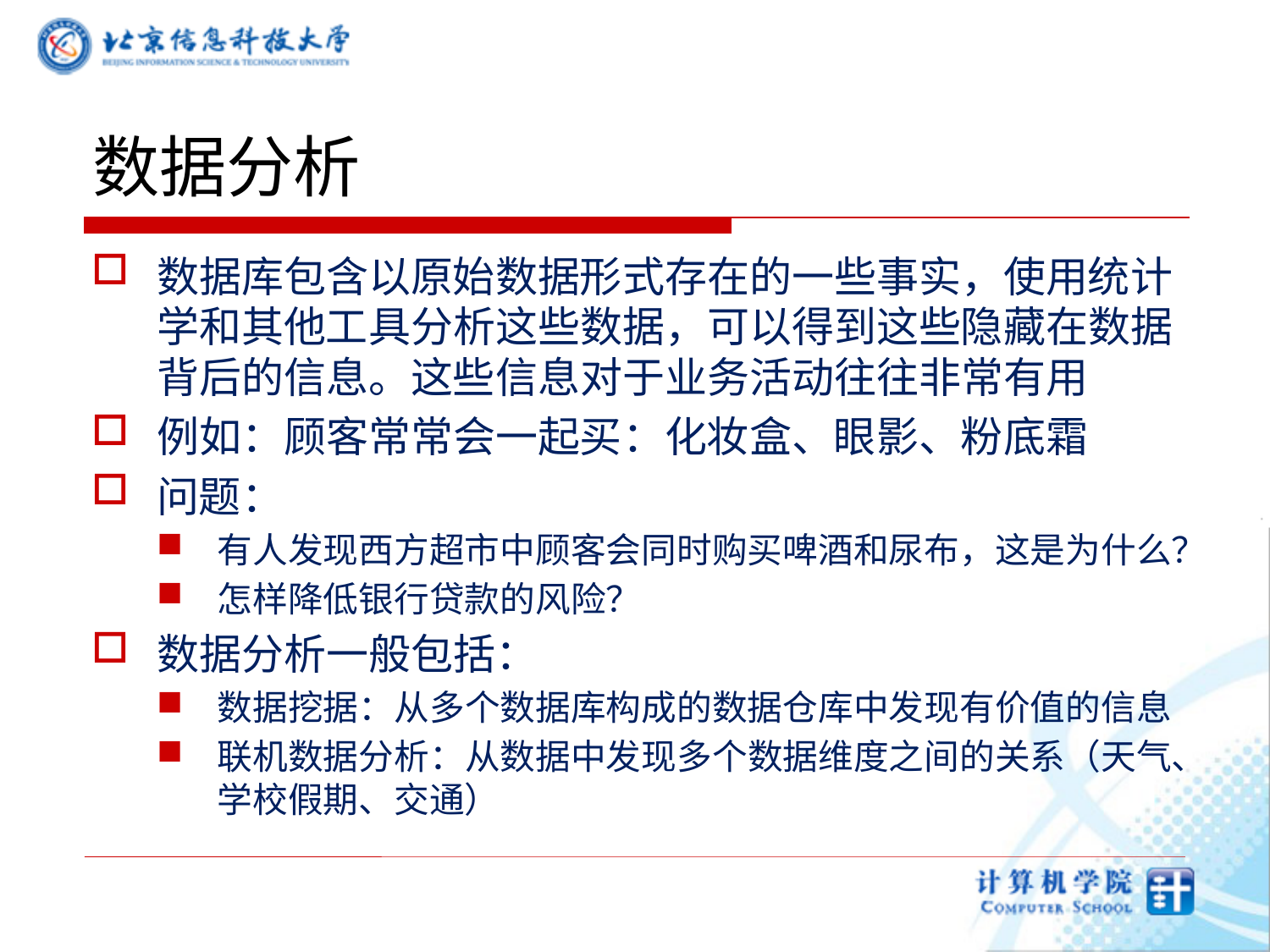

# 数据分析
数据库包含以原始数据形式存在的一些事实，使用统计学和其他工具分析这些数据，可以得到这些隐藏在数据背后的信息。这些信息对于业务活动往往非常有用
例如：顾客常常会一起买：化妆盒、眼影、粉底霜
问题：
有人发现西方超市中顾客会同时购买啤酒和尿布，这是为什么？
怎样降低银行贷款的风险？
数据分析一般包括：
数据挖据：从多个数据库构成的数据仓库中发现有价值的信息
联机数据分析：从数据中发现多个数据维度之间的关系（天气、学校假期、交通）